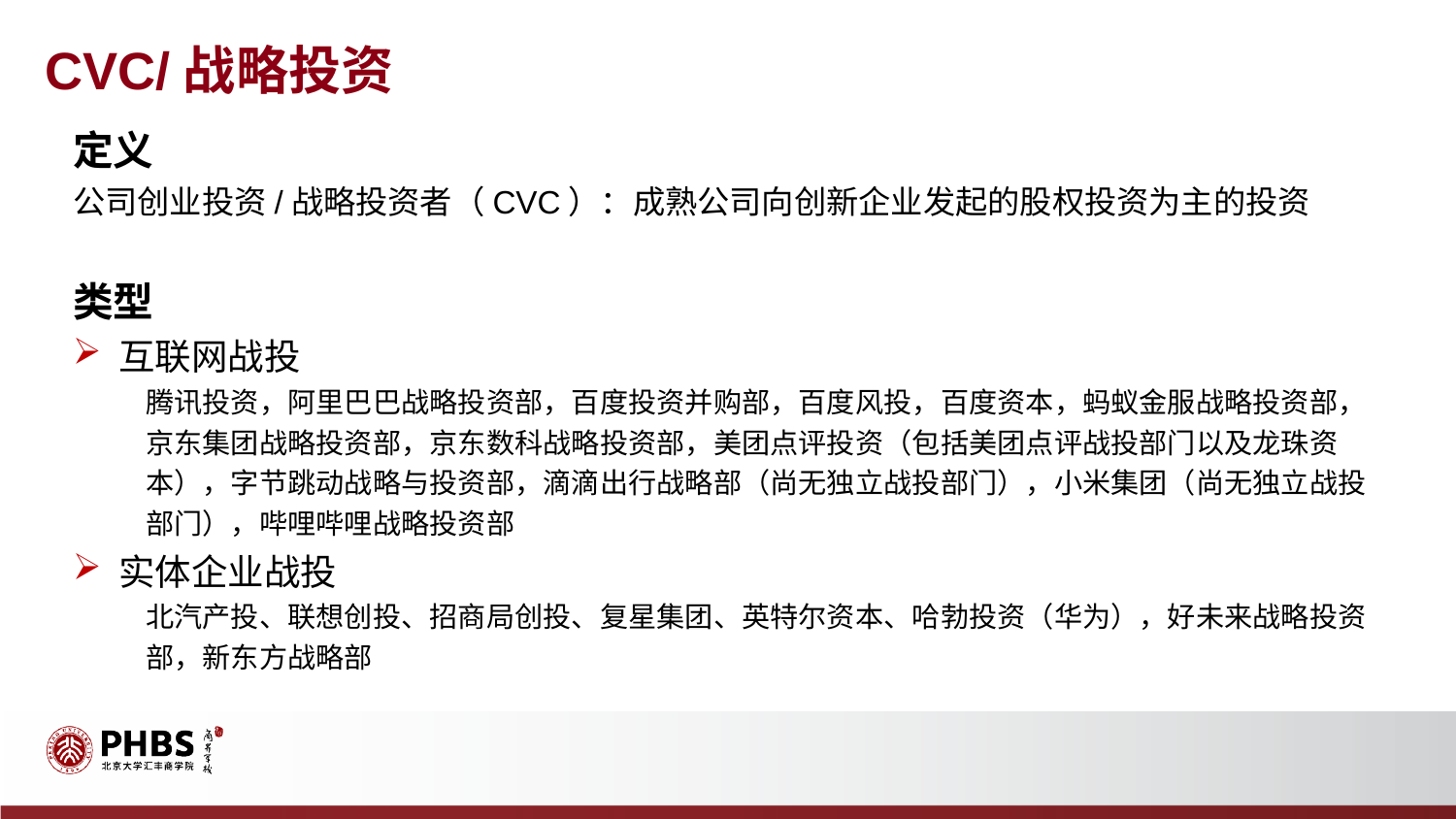

CVC/战略投资
定义
公司创业投资/战略投资者（CVC）：成熟公司向创新企业发起的股权投资为主的投资

类型
互联网战投
腾讯投资，阿里巴巴战略投资部，百度投资并购部，百度风投，百度资本，蚂蚁金服战略投资部，京东集团战略投资部，京东数科战略投资部，美团点评投资（包括美团点评战投部门以及龙珠资本），字节跳动战略与投资部，滴滴出行战略部（尚无独立战投部门），小米集团（尚无独立战投部门），哔哩哔哩战略投资部
实体企业战投
北汽产投、联想创投、招商局创投、复星集团、英特尔资本、哈勃投资（华为），好未来战略投资部，新东方战略部